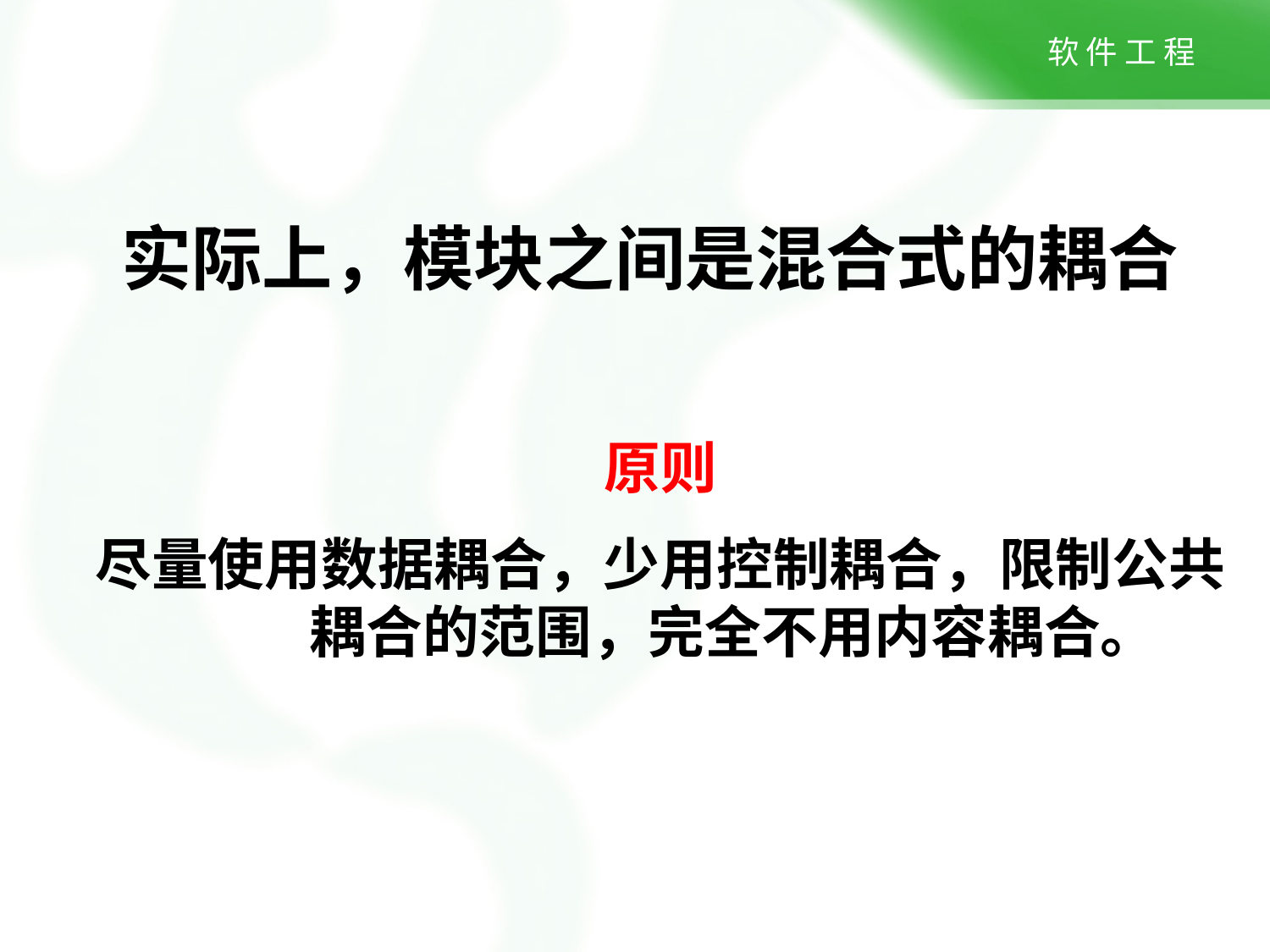

实际上，模块之间是混合式的耦合
原则
尽量使用数据耦合，少用控制耦合，限制公共耦合的范围，完全不用内容耦合。